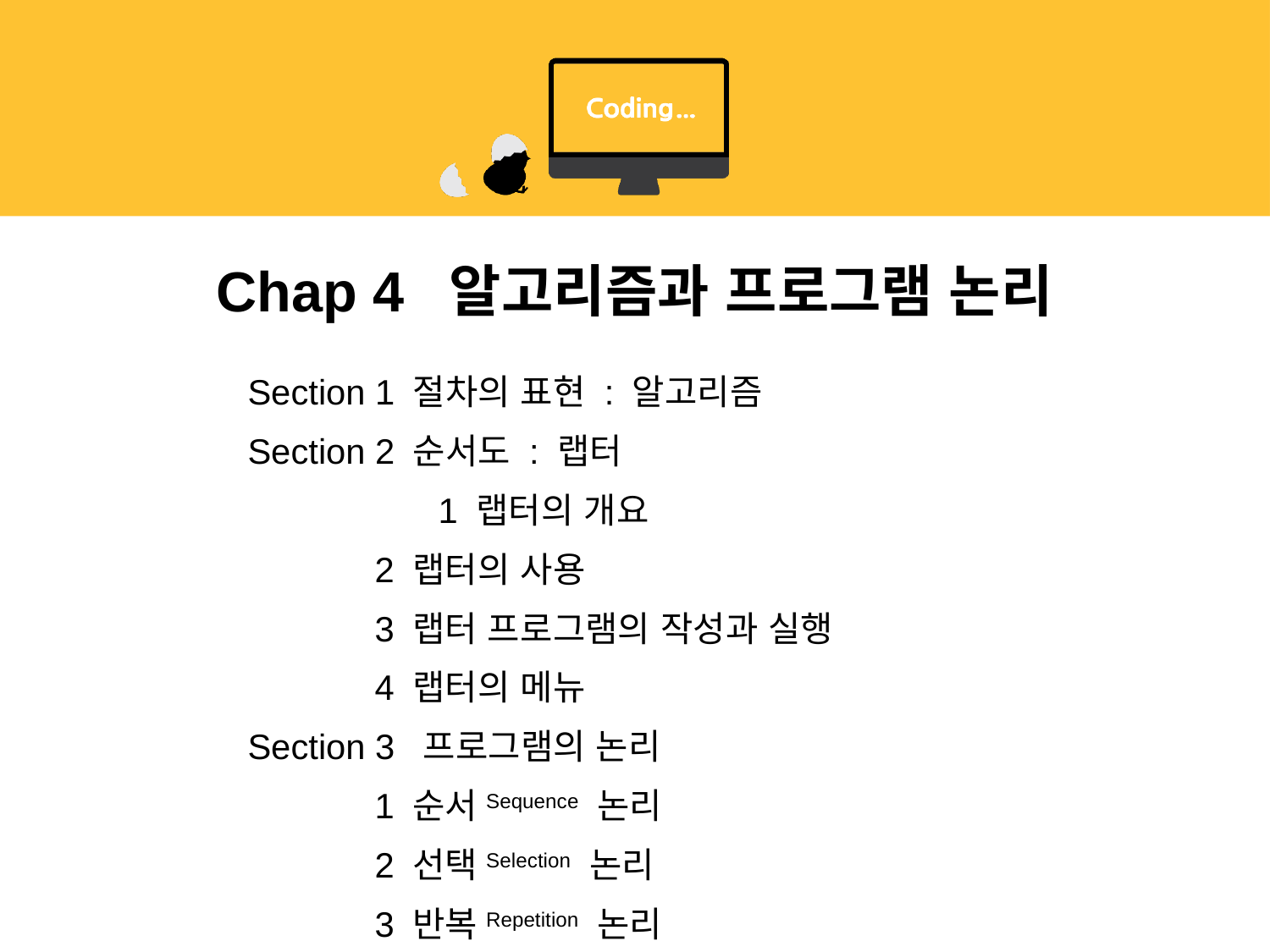

# Chap 4  알고리즘과 프로그램 논리
Section 1 절차의 표현 : 알고리즘
Section 2 순서도 : 랩터
	1 랩터의 개요
	2 랩터의 사용
	3 랩터 프로그램의 작성과 실행
	4 랩터의 메뉴
Section 3  프로그램의 논리
	1 순서Sequence 논리
	2 선택Selection 논리
	3 반복Repetition 논리
Section 4 분해된 작은 문제의 해결